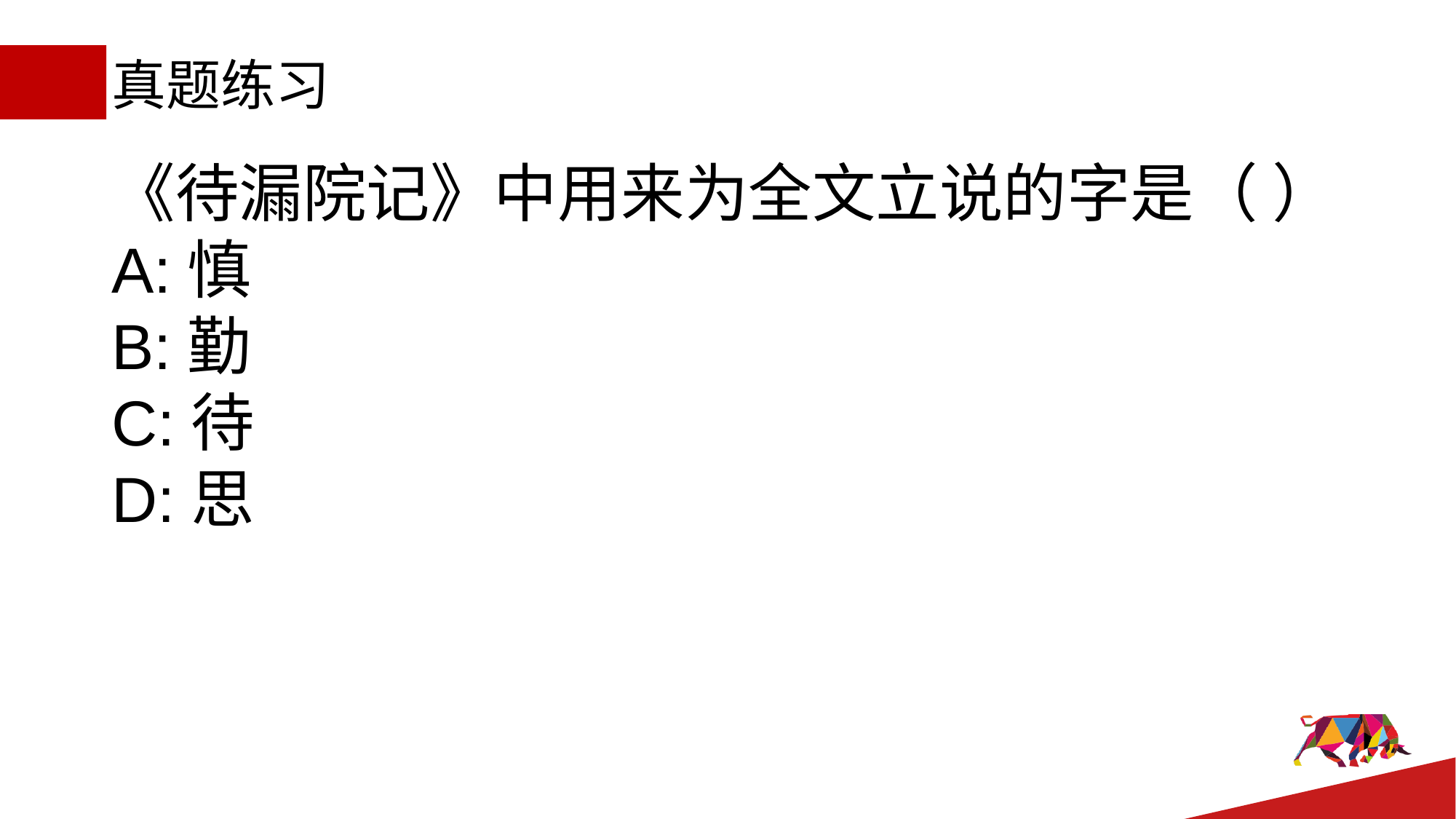

# 真题练习
《待漏院记》中用来为全文立说的字是（ ）
A:慎
B:勤
C:待
D:思